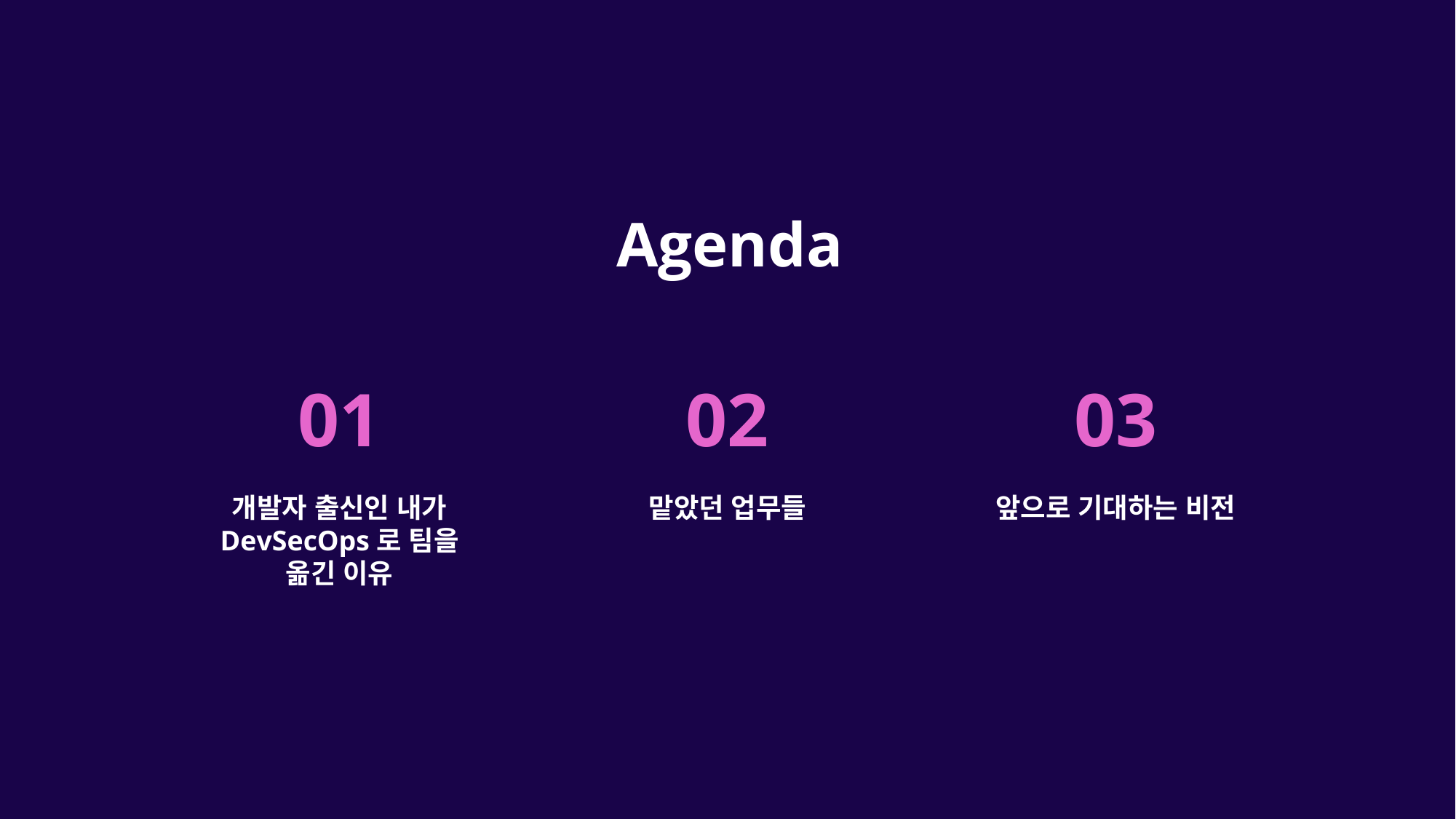

# Agenda
01
02
03
개발자 출신인 내가 DevSecOps로 팀을 옮긴 이유
맡았던 업무들
앞으로 기대하는 비전